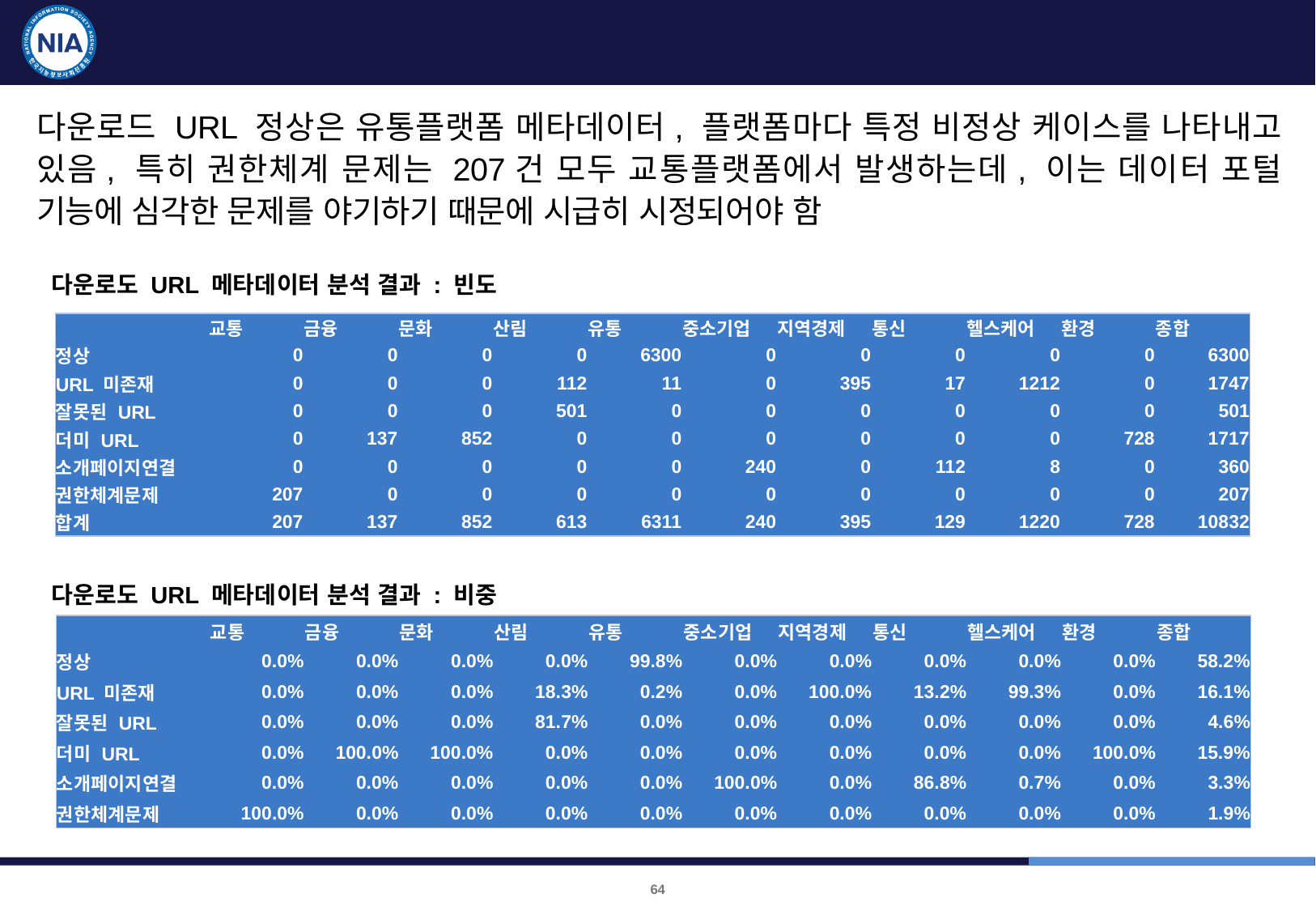

연계품질 측정 결과(2/2)
다운로드 URL 정상은 유통플랫폼 메타데이터, 플랫폼마다 특정 비정상 케이스를 나타내고 있음, 특히 권한체계 문제는 207건 모두 교통플랫폼에서 발생하는데, 이는 데이터 포털 기능에 심각한 문제를 야기하기 때문에 시급히 시정되어야 함
다운로도 URL 메타데이터 분석 결과 : 빈도
|  | 교통 | 금융 | 문화 | 산림 | 유통 | 중소기업 | 지역경제 | 통신 | 헬스케어 | 환경 | 종합 |
| --- | --- | --- | --- | --- | --- | --- | --- | --- | --- | --- | --- |
| 정상 | 0 | 0 | 0 | 0 | 6300 | 0 | 0 | 0 | 0 | 0 | 6300 |
| URL 미존재 | 0 | 0 | 0 | 112 | 11 | 0 | 395 | 17 | 1212 | 0 | 1747 |
| 잘못된 URL | 0 | 0 | 0 | 501 | 0 | 0 | 0 | 0 | 0 | 0 | 501 |
| 더미 URL | 0 | 137 | 852 | 0 | 0 | 0 | 0 | 0 | 0 | 728 | 1717 |
| 소개페이지연결 | 0 | 0 | 0 | 0 | 0 | 240 | 0 | 112 | 8 | 0 | 360 |
| 권한체계문제 | 207 | 0 | 0 | 0 | 0 | 0 | 0 | 0 | 0 | 0 | 207 |
| 합계 | 207 | 137 | 852 | 613 | 6311 | 240 | 395 | 129 | 1220 | 728 | 10832 |
다운로도 URL 메타데이터 분석 결과 : 비중
|  | 교통 | 금융 | 문화 | 산림 | 유통 | 중소기업 | 지역경제 | 통신 | 헬스케어 | 환경 | 종합 |
| --- | --- | --- | --- | --- | --- | --- | --- | --- | --- | --- | --- |
| 정상 | 0.0% | 0.0% | 0.0% | 0.0% | 99.8% | 0.0% | 0.0% | 0.0% | 0.0% | 0.0% | 58.2% |
| URL 미존재 | 0.0% | 0.0% | 0.0% | 18.3% | 0.2% | 0.0% | 100.0% | 13.2% | 99.3% | 0.0% | 16.1% |
| 잘못된 URL | 0.0% | 0.0% | 0.0% | 81.7% | 0.0% | 0.0% | 0.0% | 0.0% | 0.0% | 0.0% | 4.6% |
| 더미 URL | 0.0% | 100.0% | 100.0% | 0.0% | 0.0% | 0.0% | 0.0% | 0.0% | 0.0% | 100.0% | 15.9% |
| 소개페이지연결 | 0.0% | 0.0% | 0.0% | 0.0% | 0.0% | 100.0% | 0.0% | 86.8% | 0.7% | 0.0% | 3.3% |
| 권한체계문제 | 100.0% | 0.0% | 0.0% | 0.0% | 0.0% | 0.0% | 0.0% | 0.0% | 0.0% | 0.0% | 1.9% |